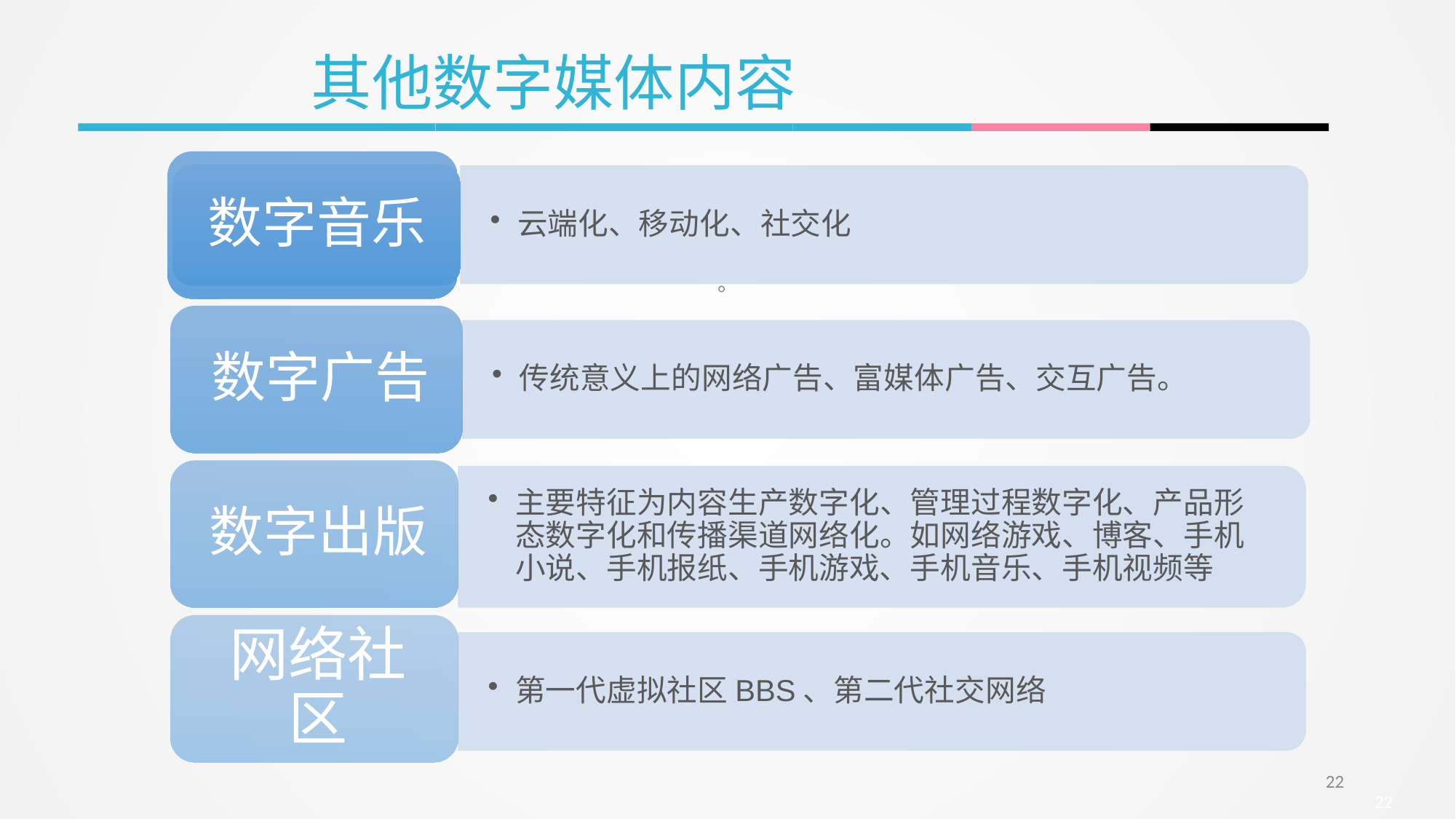

其他数字媒体内容

云端化、移动化、社交化

传统意义上的网络广告、富媒体广告、交互广告。
数字广告
主要特征为内容生产数字化、管理过程数字化、产品形态数字化和传播渠道网络化。如网络游戏、博客、手机小说、手机报纸、手机游戏、手机音乐、手机视频等
数字出版
第一代虚拟社区BBS、第二代社交网络
网络社区

数字音乐
。

22
22